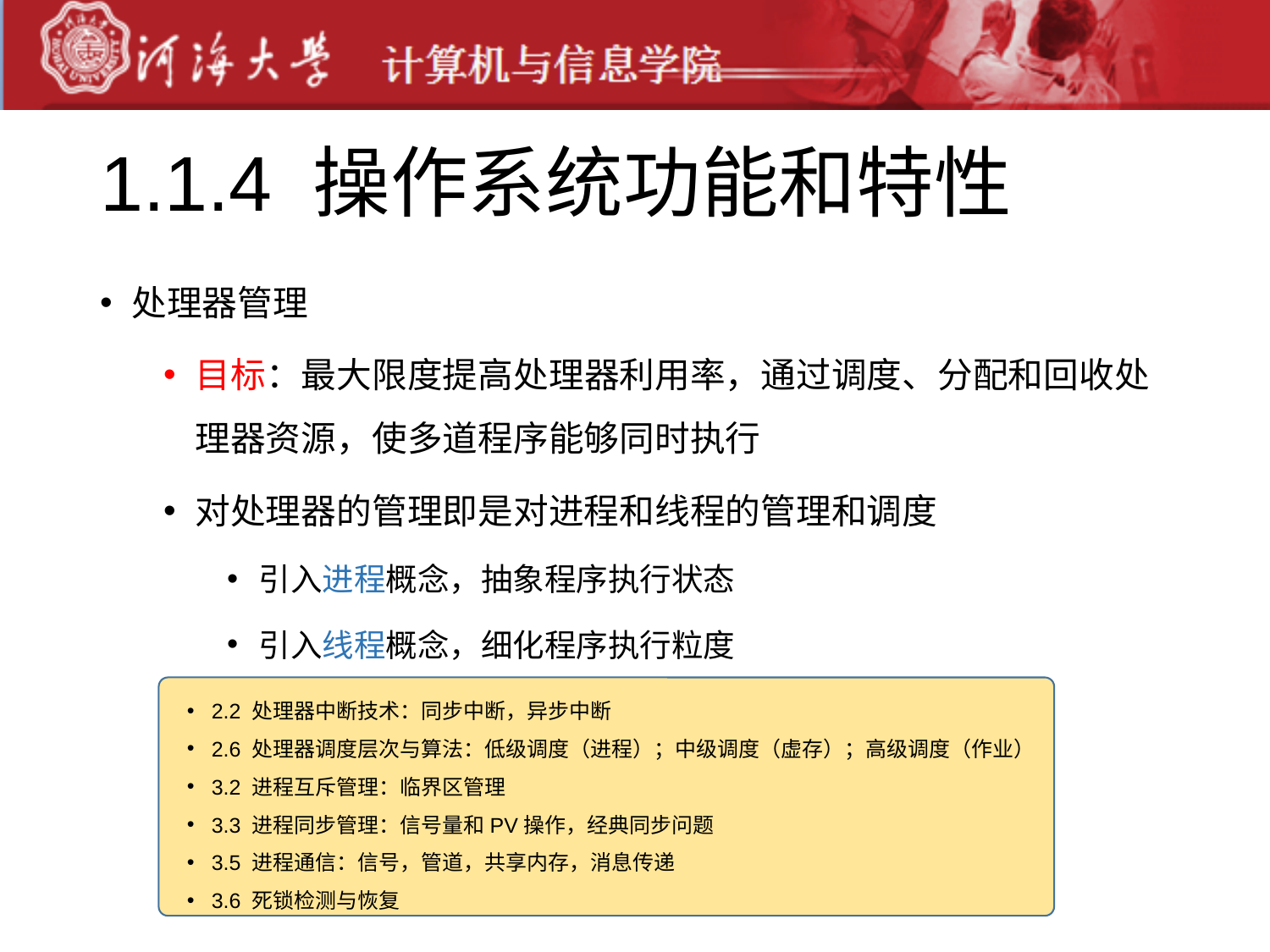

# 1.1.4 操作系统功能和特性
处理器管理
目标：最大限度提高处理器利用率，通过调度、分配和回收处理器资源，使多道程序能够同时执行
对处理器的管理即是对进程和线程的管理和调度
引入进程概念，抽象程序执行状态
引入线程概念，细化程序执行粒度
2.2 处理器中断技术：同步中断，异步中断
2.6 处理器调度层次与算法：低级调度（进程）；中级调度（虚存）；高级调度（作业）
3.2 进程互斥管理：临界区管理
3.3 进程同步管理：信号量和PV操作，经典同步问题
3.5 进程通信：信号，管道，共享内存，消息传递
3.6 死锁检测与恢复